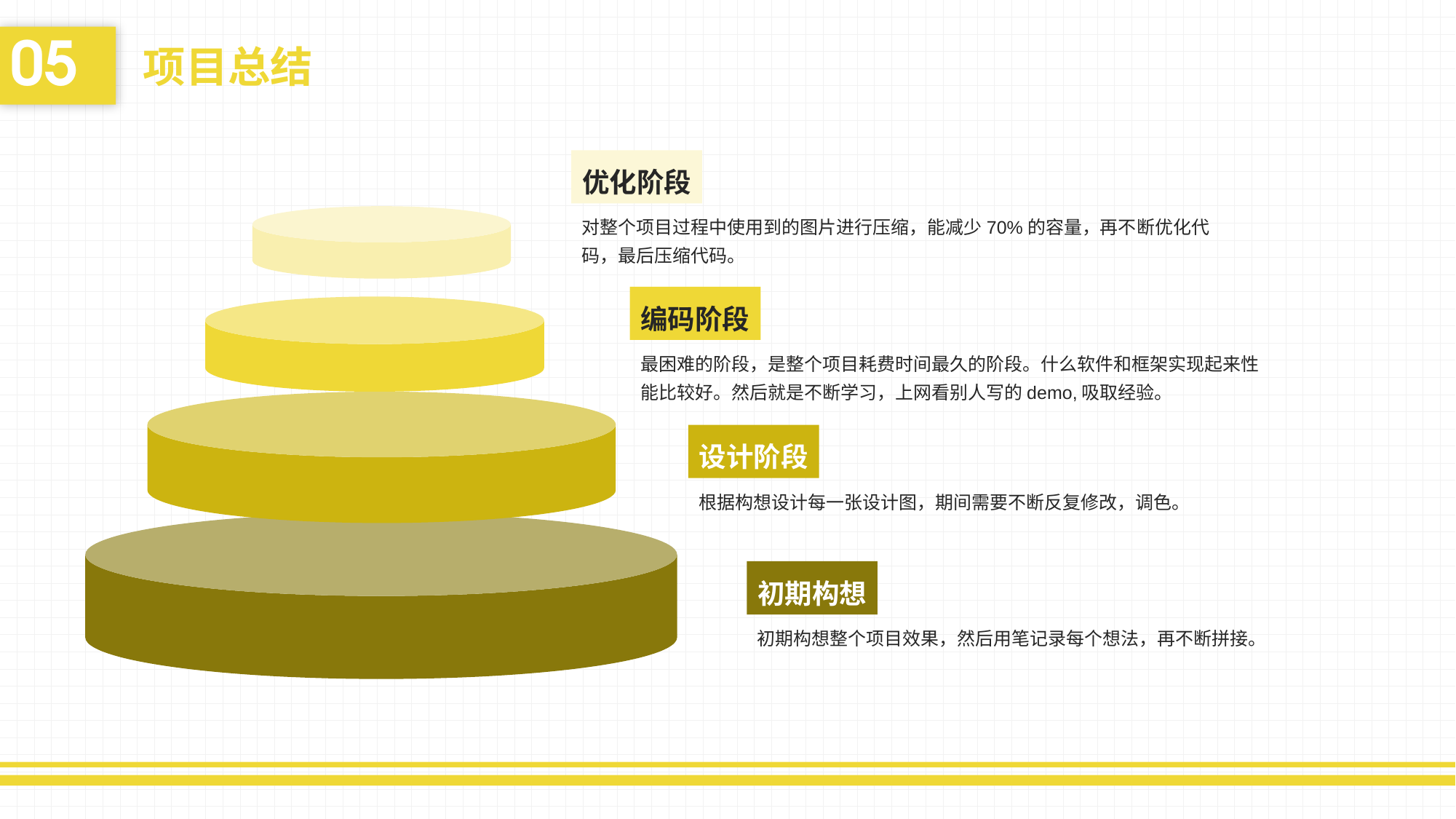

05
项目总结
优化阶段
对整个项目过程中使用到的图片进行压缩，能减少70%的容量，再不断优化代码，最后压缩代码。

编码阶段

最困难的阶段，是整个项目耗费时间最久的阶段。什么软件和框架实现起来性能比较好。然后就是不断学习，上网看别人写的demo,吸取经验。

设计阶段
根据构想设计每一张设计图，期间需要不断反复修改，调色。

初期构想
初期构想整个项目效果，然后用笔记录每个想法，再不断拼接。